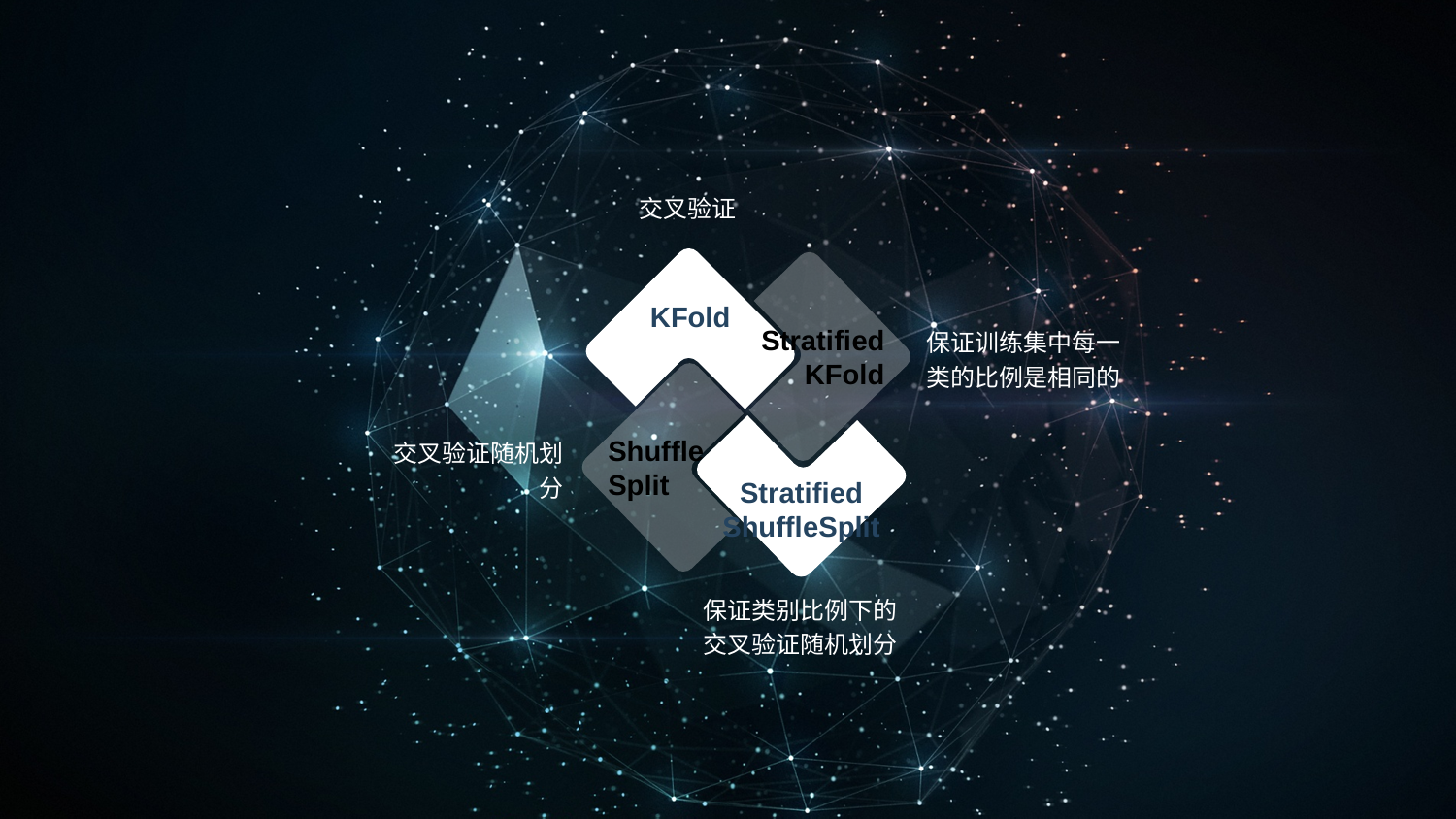

交叉验证
KFold
Stratified
KFold
保证训练集中每一类的比例是相同的
Shuffle
Split
Stratified
ShuffleSplit
交叉验证随机划分
保证类别比例下的交叉验证随机划分